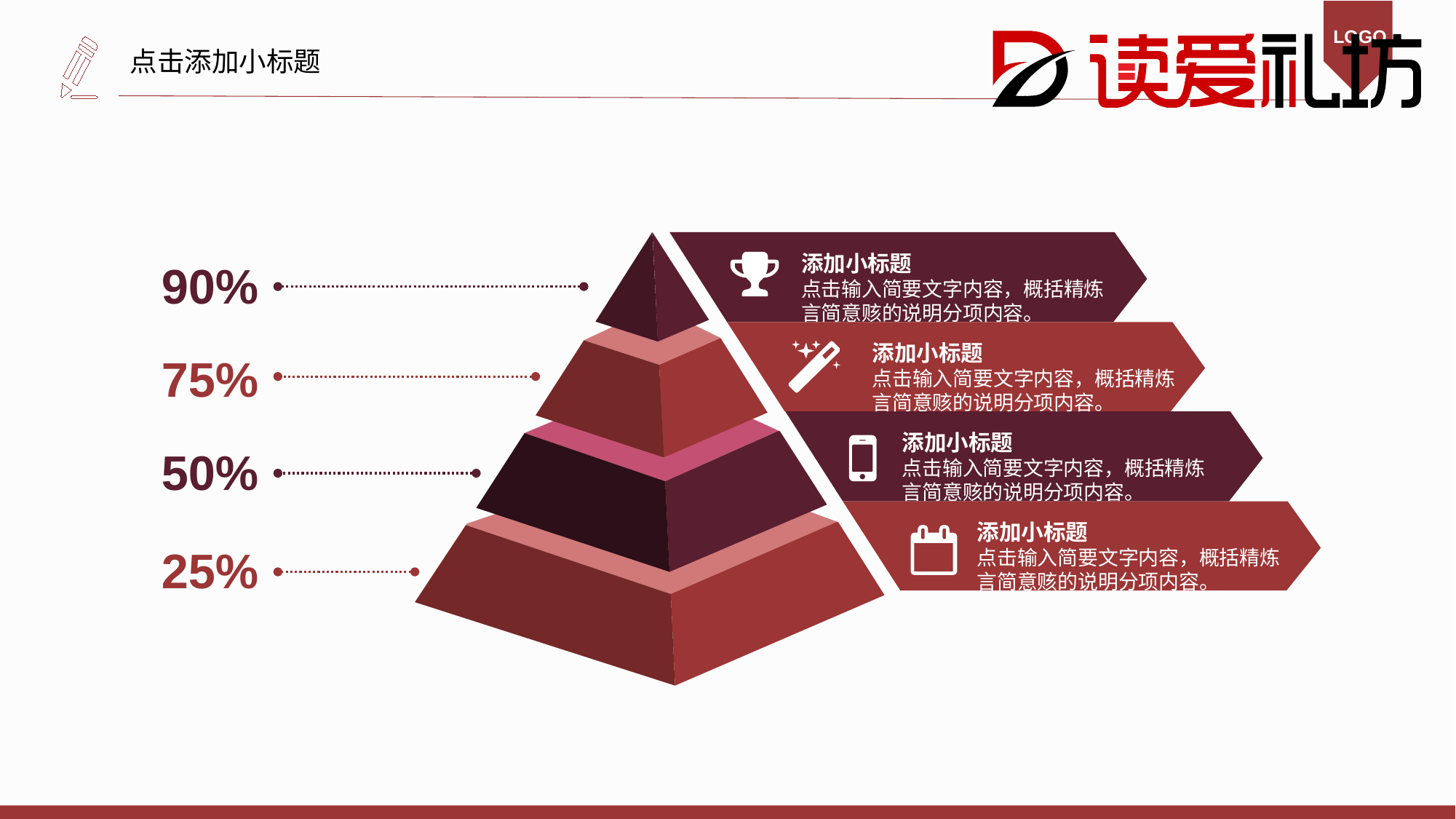

LOGO

点击添加小标题

添加小标题
点击输入简要文字内容，概括精炼言简意赅的说明分项内容。

90%

添加小标题
点击输入简要文字内容，概括精炼言简意赅的说明分项内容。

75%

添加小标题
点击输入简要文字内容，概括精炼言简意赅的说明分项内容。

50%

添加小标题
点击输入简要文字内容，概括精炼言简意赅的说明分项内容。

25%